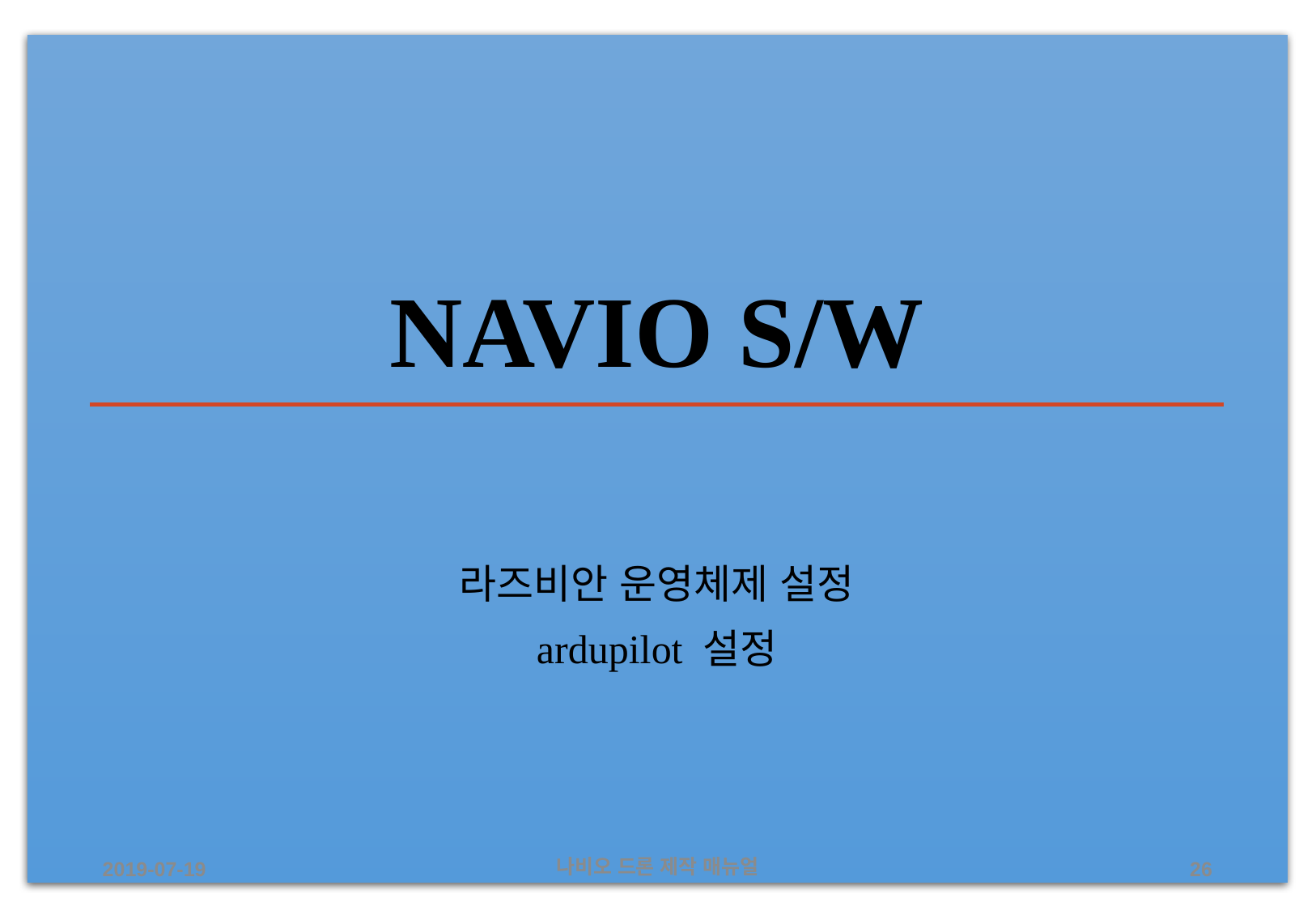

# NAVIO S/W
라즈비안 운영체제 설정
ardupilot 설정
2019-07-19
나비오 드론 제작 매뉴얼
26